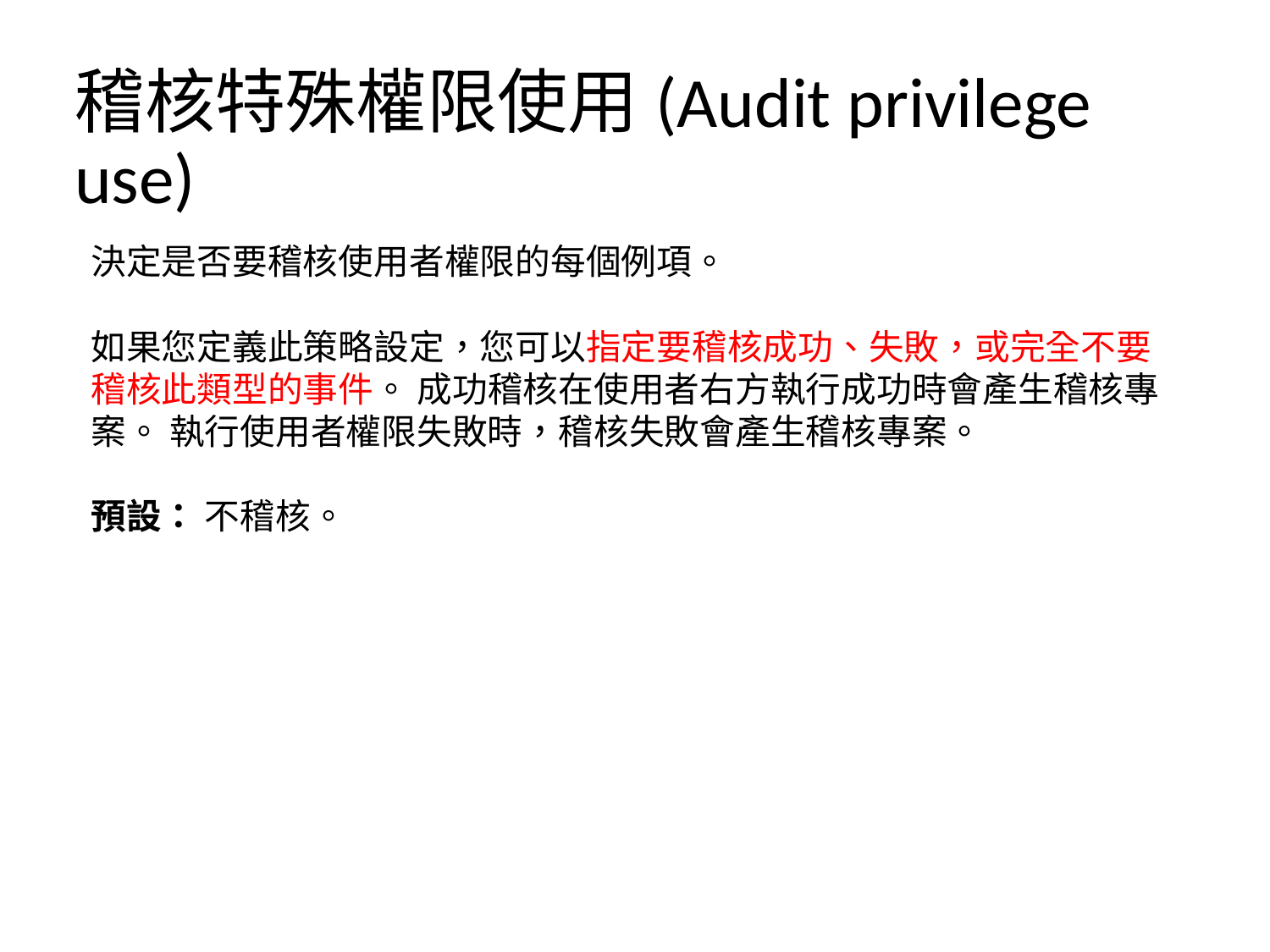

# 稽核特殊權限使用(Audit privilege use)
決定是否要稽核使用者權限的每個例項。

如果您定義此策略設定，您可以指定要稽核成功、失敗，或完全不要稽核此類型的事件。 成功稽核在使用者右方執行成功時會產生稽核專案。 執行使用者權限失敗時，稽核失敗會產生稽核專案。

預設： 不稽核。